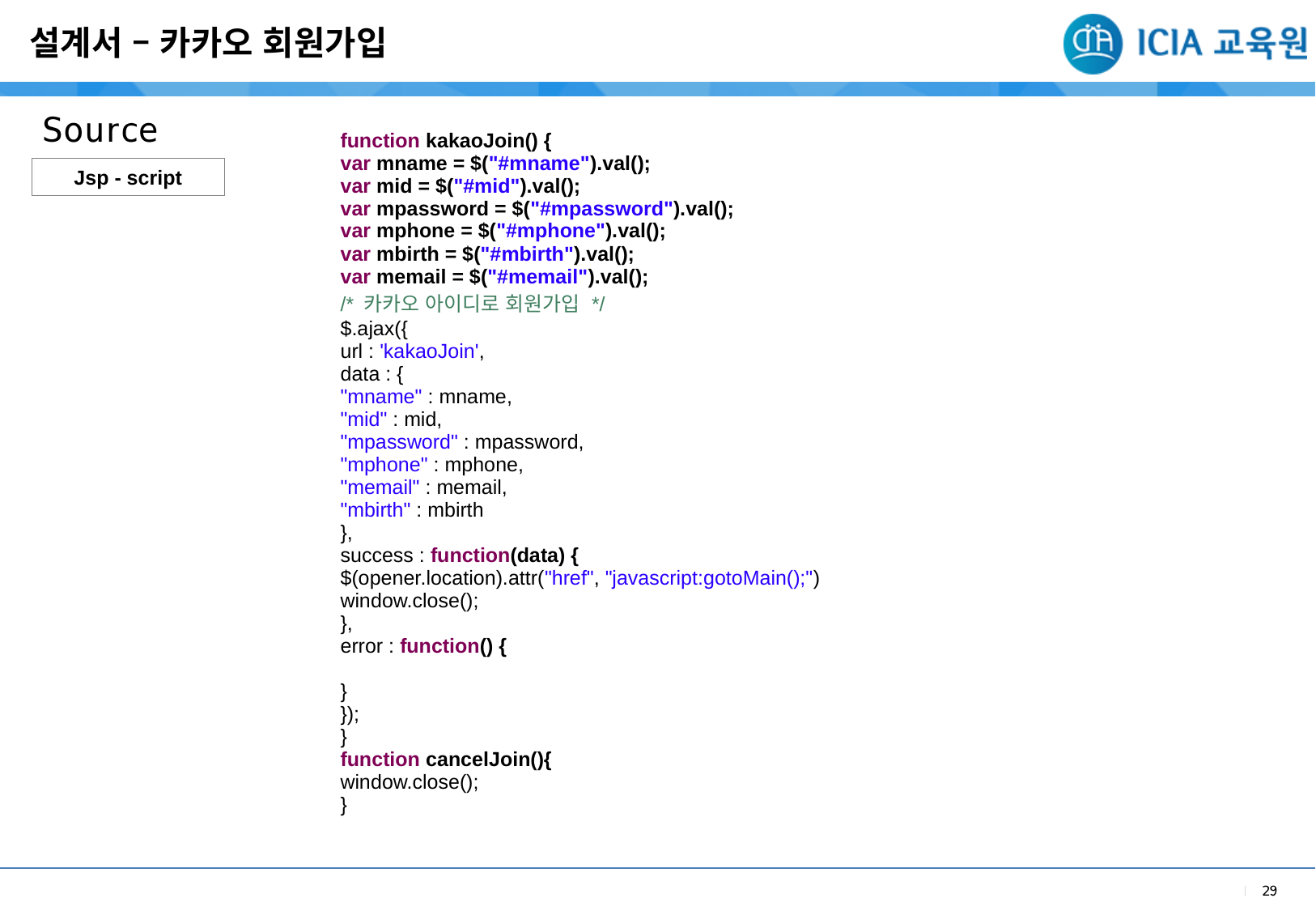

설계서 – 카카오 회원가입
Source
| function kakaoJoin() { var mname = $("#mname").val(); var mid = $("#mid").val(); var mpassword = $("#mpassword").val(); var mphone = $("#mphone").val(); var mbirth = $("#mbirth").val(); var memail = $("#memail").val(); /\* 카카오 아이디로 회원가입 \*/ $.ajax({ url : 'kakaoJoin', data : { "mname" : mname, "mid" : mid, "mpassword" : mpassword, "mphone" : mphone, "memail" : memail, "mbirth" : mbirth }, success : function(data) { $(opener.location).attr("href", "javascript:gotoMain();") window.close(); }, error : function() { } }); } function cancelJoin(){ window.close(); } |
| --- |
Jsp - script